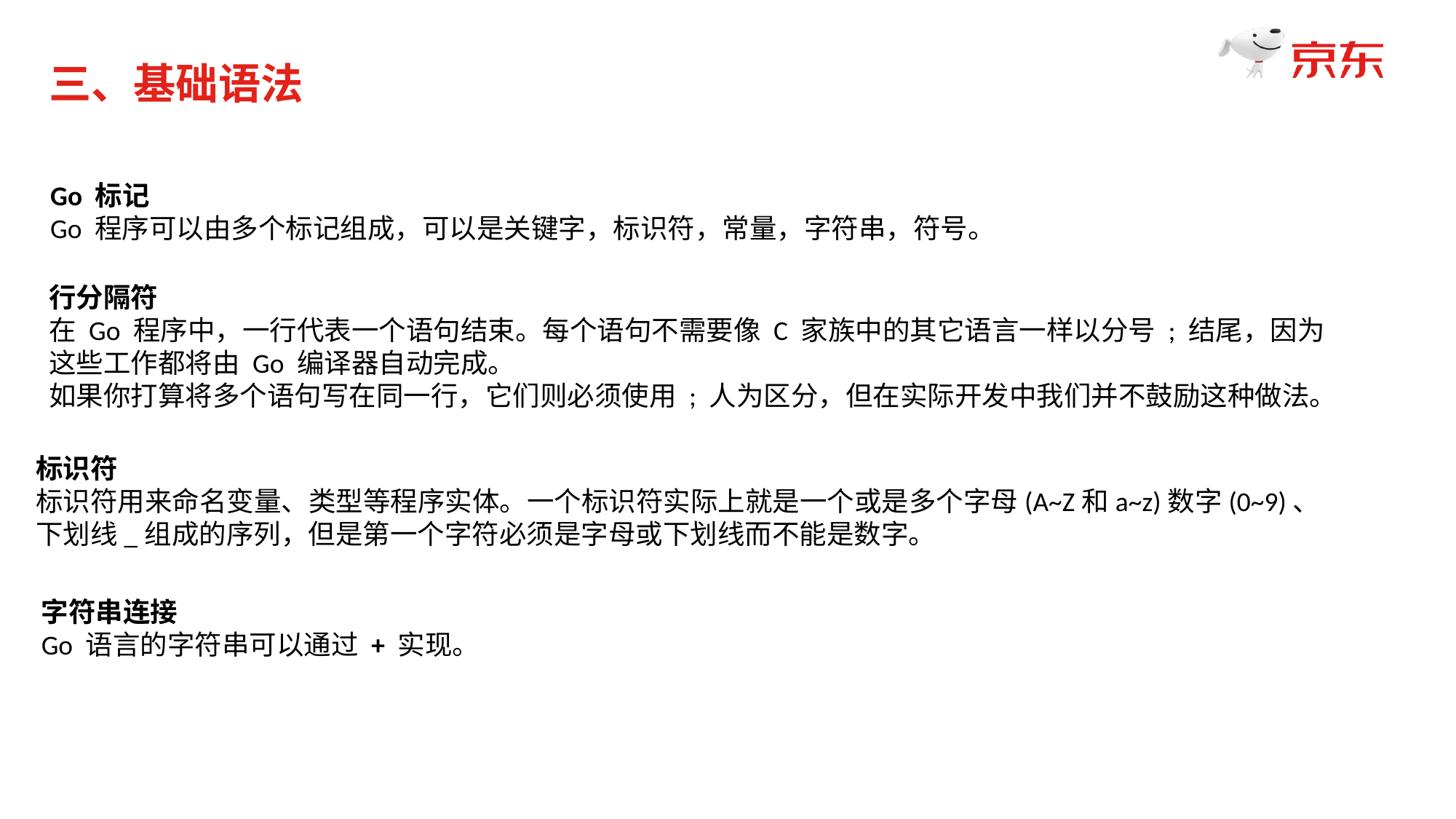

三、基础语法
Go 标记
Go 程序可以由多个标记组成，可以是关键字，标识符，常量，字符串，符号。
行分隔符
在 Go 程序中，一行代表一个语句结束。每个语句不需要像 C 家族中的其它语言一样以分号 ; 结尾，因为
这些工作都将由 Go 编译器自动完成。
如果你打算将多个语句写在同一行，它们则必须使用 ; 人为区分，但在实际开发中我们并不鼓励这种做法。

标识符
标识符用来命名变量、类型等程序实体。一个标识符实际上就是一个或是多个字母(A~Z和a~z)数字(0~9)、
下划线_组成的序列，但是第一个字符必须是字母或下划线而不能是数字。

字符串连接
Go 语言的字符串可以通过 + 实现。